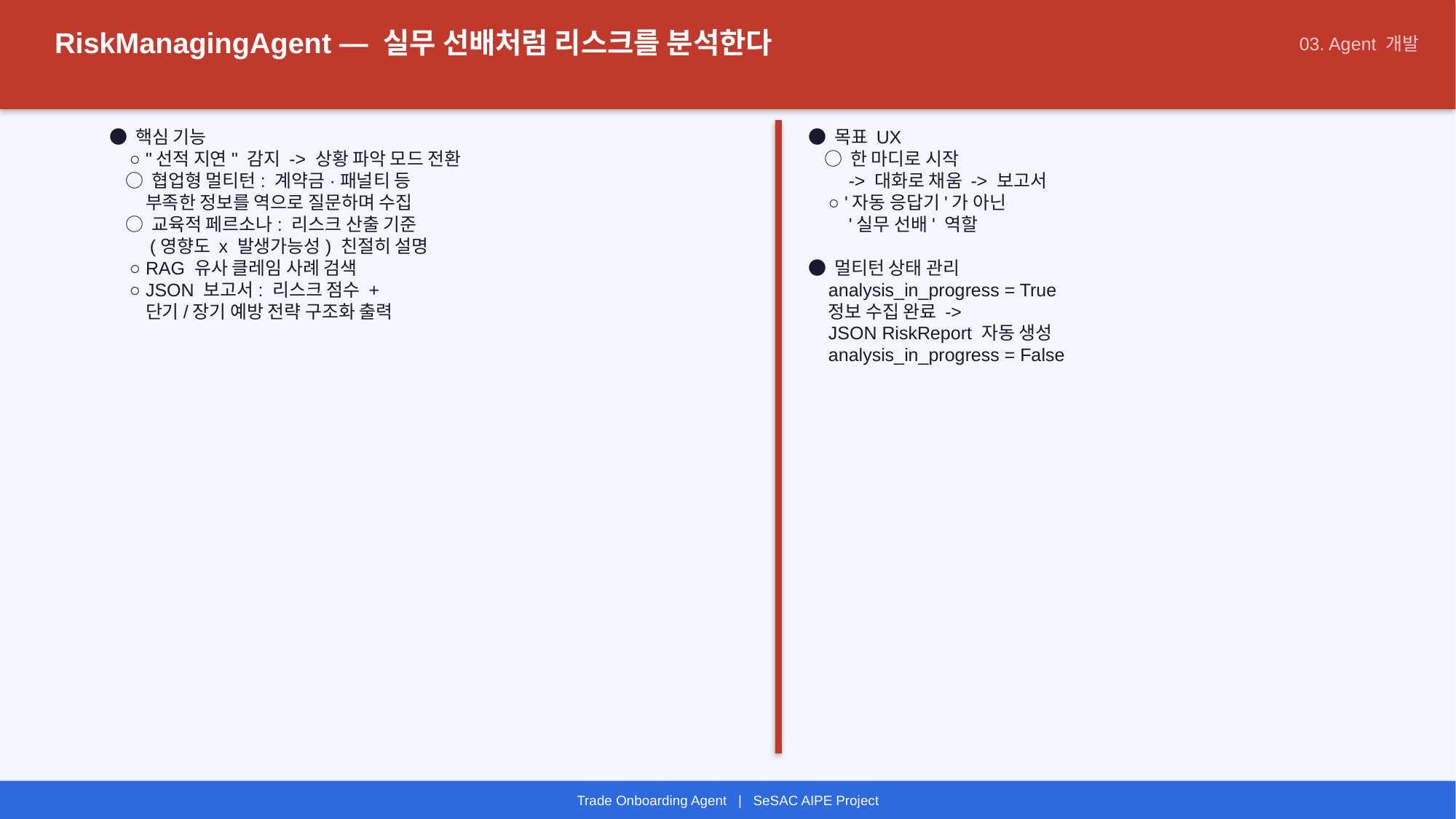

RiskManagingAgent — 실무 선배처럼 리스크를 분석한다
03. Agent 개발
● 핵심 기능
    ○ "선적 지연" 감지 -> 상황 파악 모드 전환
    ○ 협업형 멀티턴: 계약금·패널티 등
        부족한 정보를 역으로 질문하며 수집
    ○ 교육적 페르소나: 리스크 산출 기준
        (영향도 x 발생가능성) 친절히 설명
    ○ RAG 유사 클레임 사례 검색
    ○ JSON 보고서: 리스크 점수 +
        단기/장기 예방 전략 구조화 출력

● 목표 UX
    ○ 한 마디로 시작
        -> 대화로 채움 -> 보고서
    ○ '자동 응답기'가 아닌
        '실무 선배' 역할

● 멀티턴 상태 관리
    analysis_in_progress = True
    정보 수집 완료 ->
    JSON RiskReport 자동 생성
    analysis_in_progress = False

Trade Onboarding Agent   |   SeSAC AIPE Project